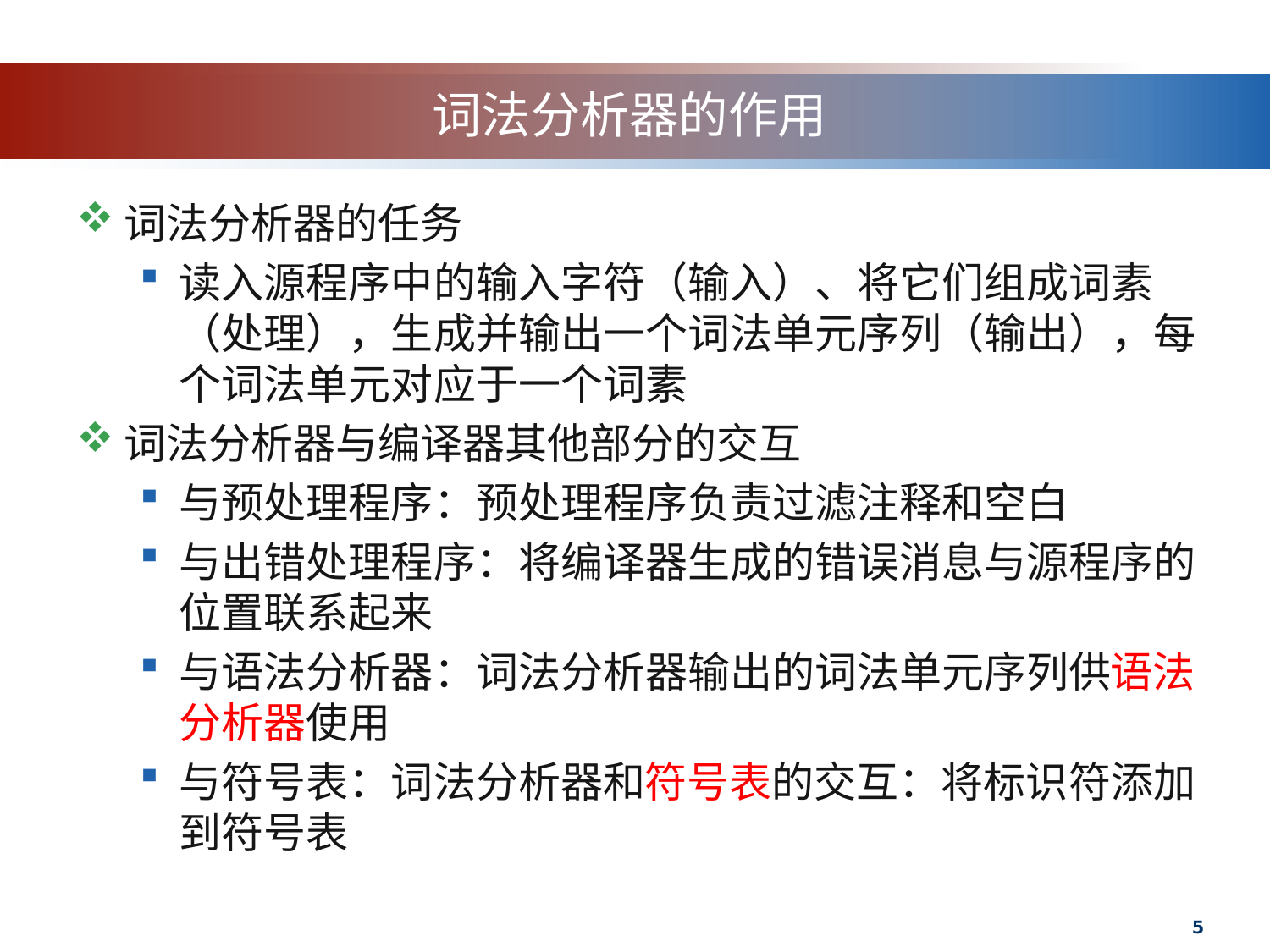

# 词法分析器的作用
词法分析器的任务
读入源程序中的输入字符（输入）、将它们组成词素（处理），生成并输出一个词法单元序列（输出），每个词法单元对应于一个词素
词法分析器与编译器其他部分的交互
与预处理程序：预处理程序负责过滤注释和空白
与出错处理程序：将编译器生成的错误消息与源程序的位置联系起来
与语法分析器：词法分析器输出的词法单元序列供语法分析器使用
与符号表：词法分析器和符号表的交互：将标识符添加到符号表
5